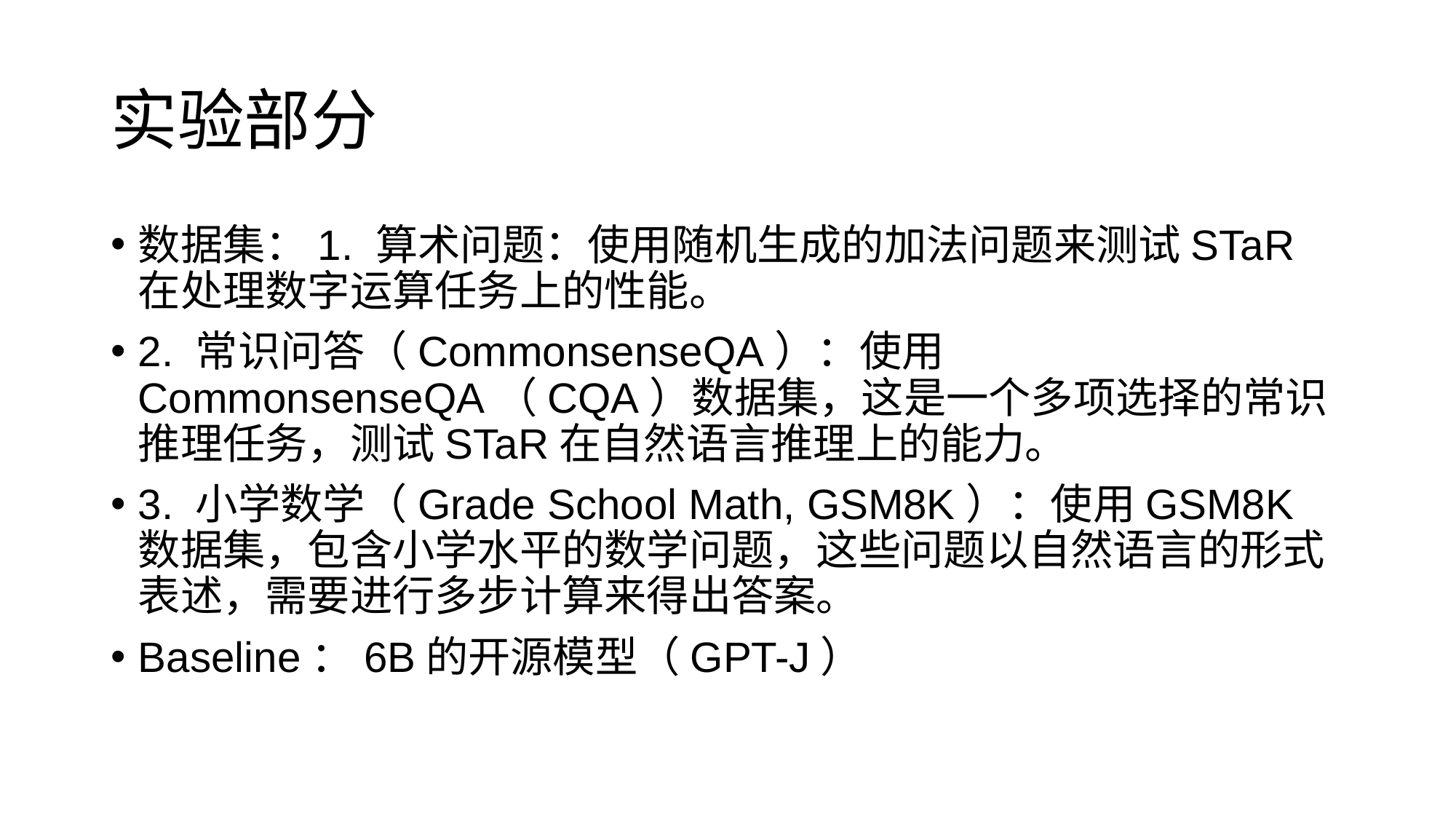

# 实验部分
数据集：1. 算术问题：使用随机生成的加法问题来测试STaR在处理数字运算任务上的性能。
2. 常识问答（CommonsenseQA）：使用CommonsenseQA（CQA）数据集，这是一个多项选择的常识推理任务，测试STaR在自然语言推理上的能力。
3. 小学数学（Grade School Math, GSM8K）：使用GSM8K数据集，包含小学水平的数学问题，这些问题以自然语言的形式表述，需要进行多步计算来得出答案。
Baseline：6B的开源模型（GPT-J）